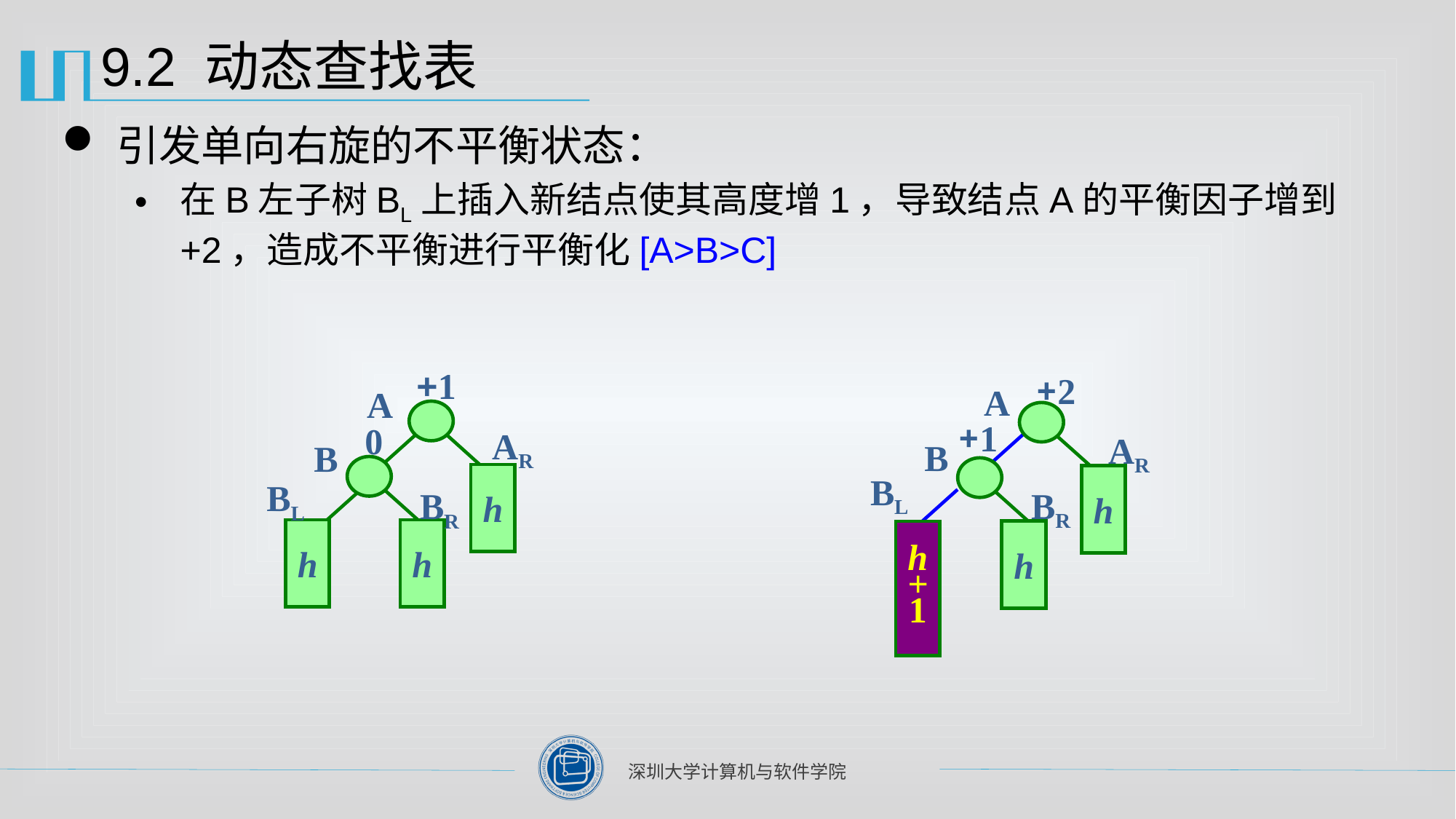

# 9.2 动态查找表
引发单向右旋的不平衡状态：
在B左子树BL上插入新结点使其高度增1，导致结点A的平衡因子增到+2，造成不平衡进行平衡化[A>B>C]

+1
+2
A
A

+1
0
AR
AR

B
B

BL
h
h
BL
BR
BR

h
h
h
+
1
h

66